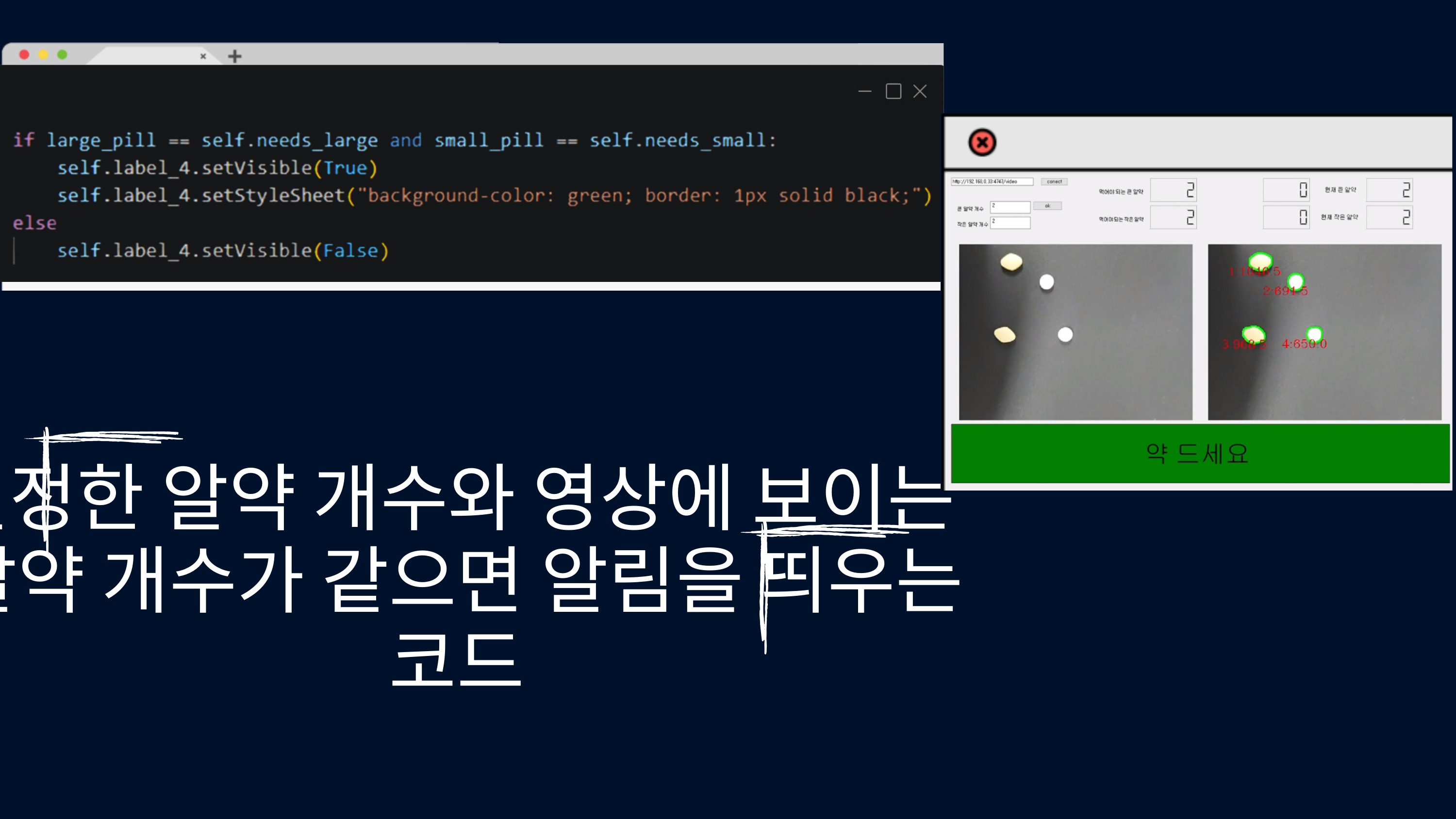

설정한 알약 개수와 영상에 보이는
알약 개수가 같으면 알림을 띄우는 코드